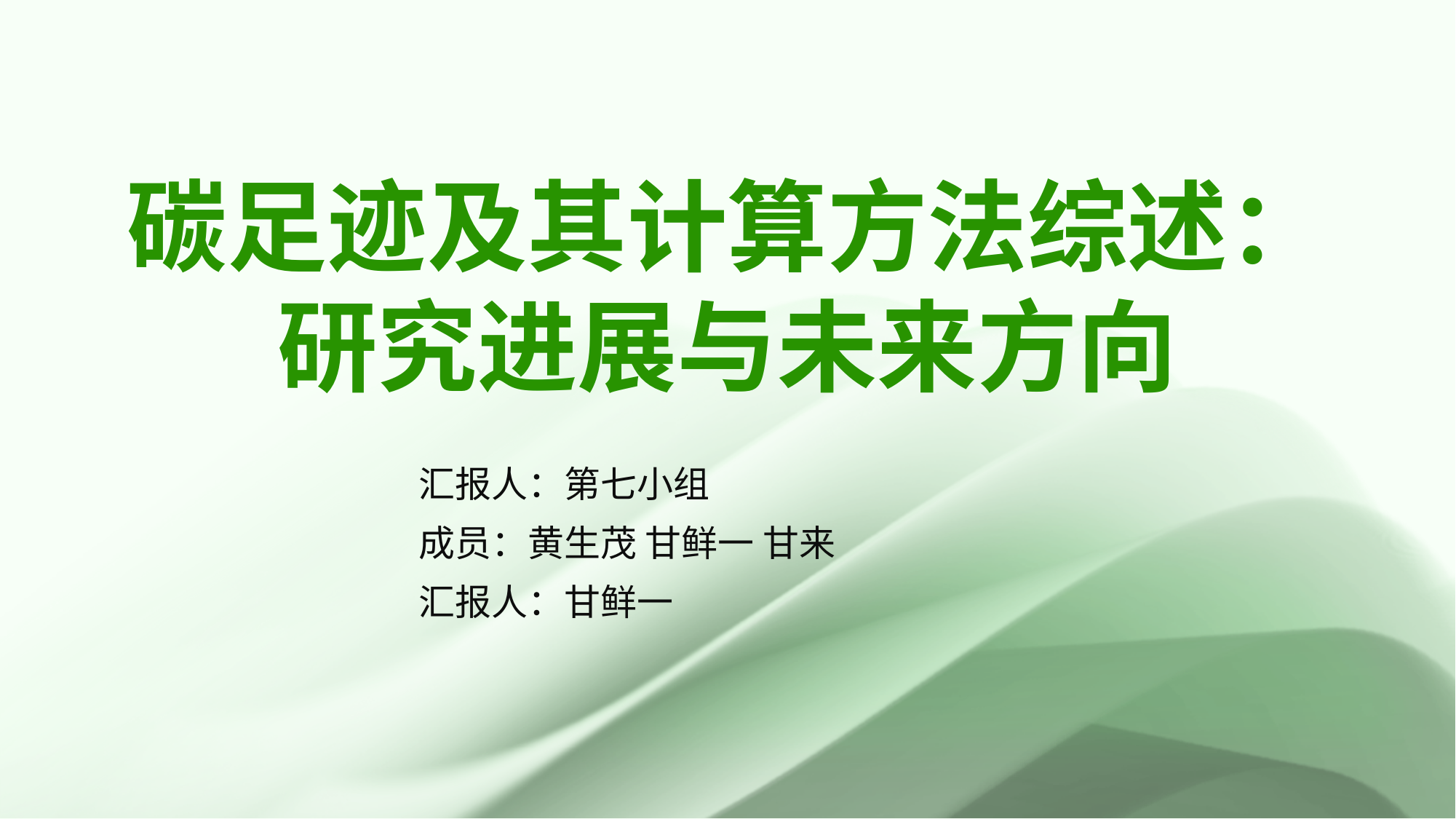

# 碳足迹及其计算方法综述：研究进展与未来方向
汇报人：第七小组
成员：黄生茂 甘鲜一 甘来
汇报人：甘鲜一